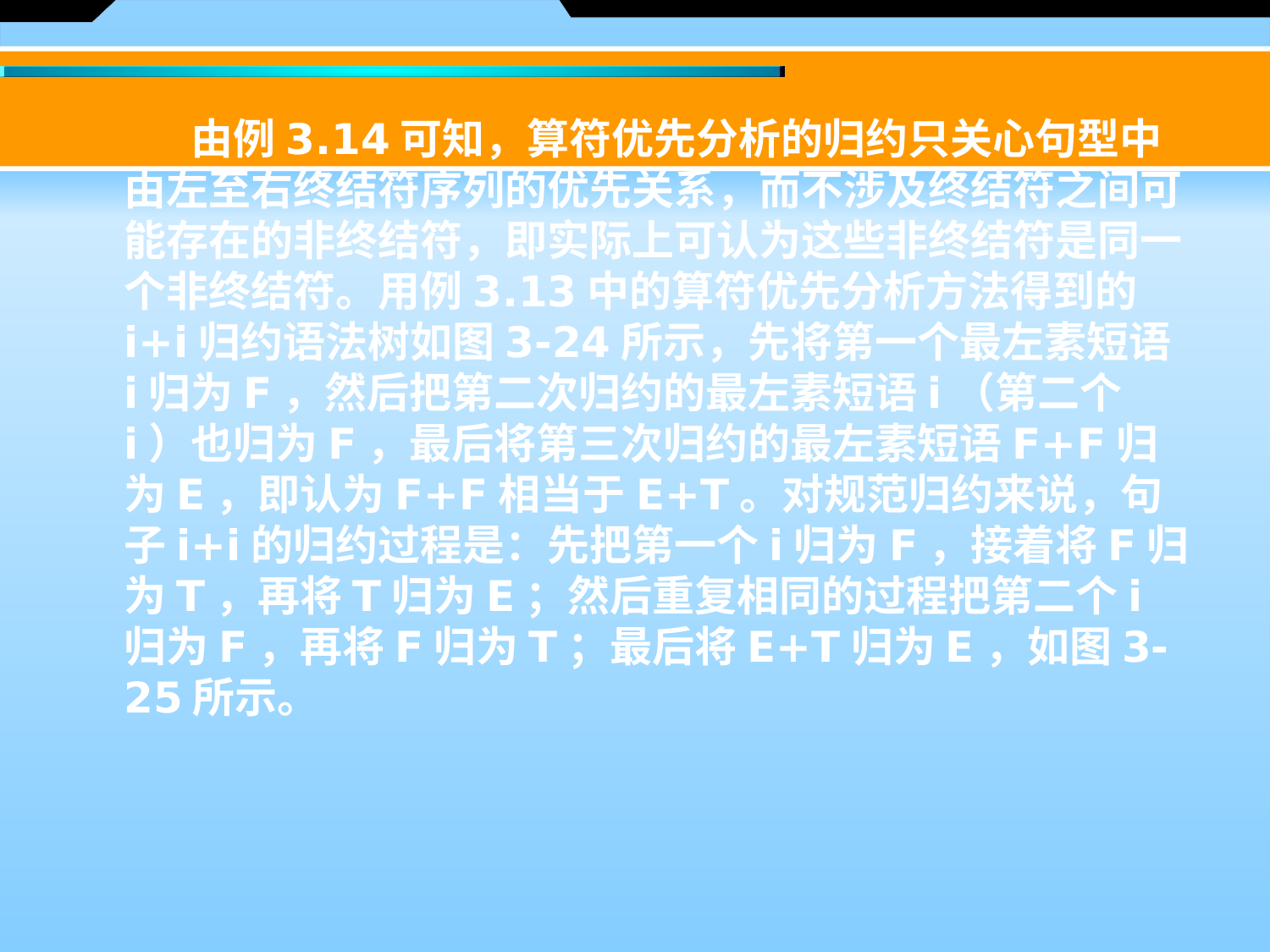

由例3.14可知，算符优先分析的归约只关心句型中由左至右终结符序列的优先关系，而不涉及终结符之间可能存在的非终结符，即实际上可认为这些非终结符是同一个非终结符。用例3.13中的算符优先分析方法得到的i+i归约语法树如图3-24所示，先将第一个最左素短语i归为F，然后把第二次归约的最左素短语i（第二个i）也归为F，最后将第三次归约的最左素短语F+F归为E，即认为F+F相当于E+T。对规范归约来说，句子i+i的归约过程是：先把第一个i归为F，接着将F归为T，再将T归为E；然后重复相同的过程把第二个i归为F，再将F归为T；最后将E+T归为E，如图3-25所示。